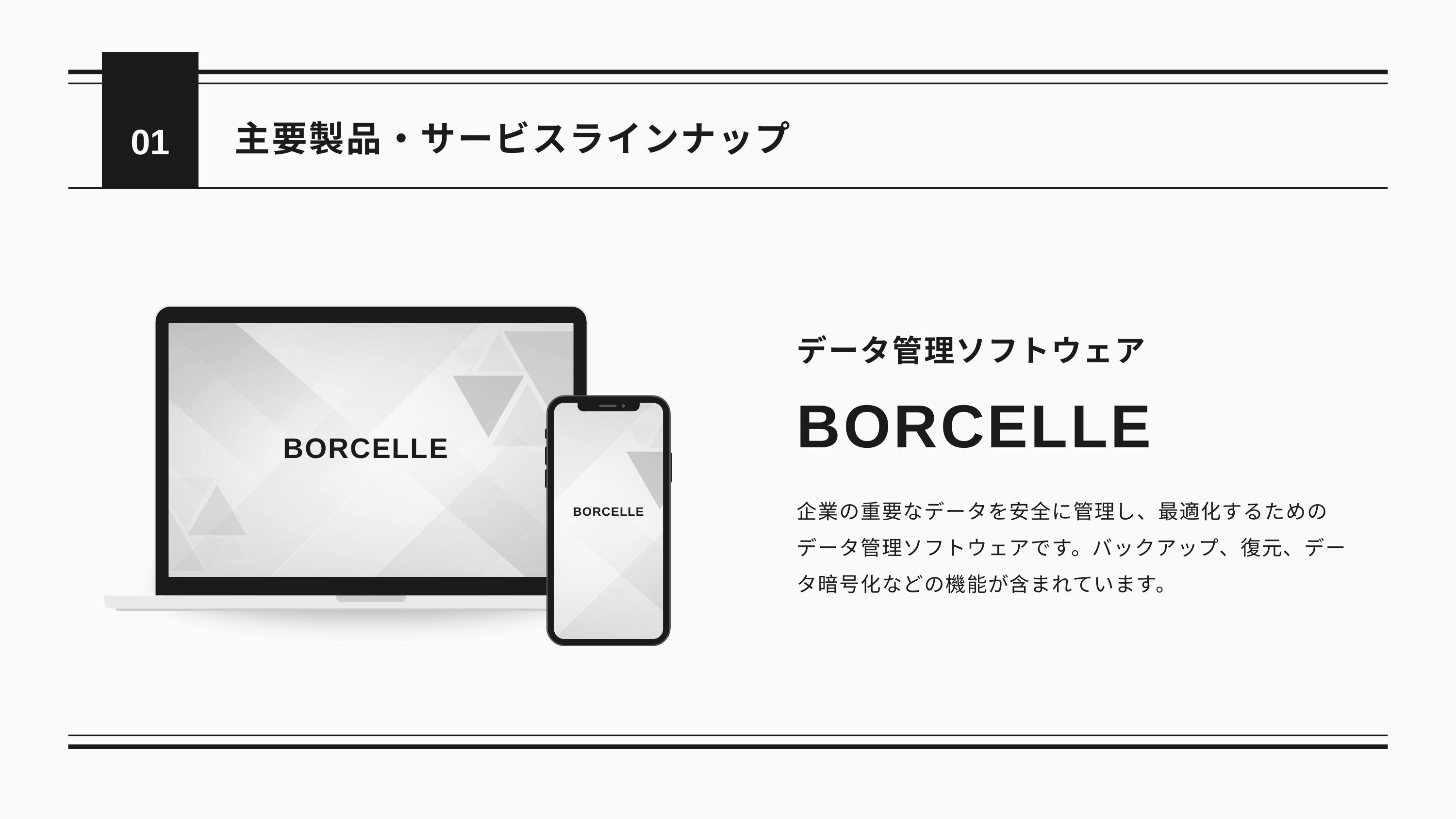

01
主要製品・サービスラインナップ

データ管理ソフトウェア
BORCELLE

BORCELLE
企業の重要なデータを安全に管理し、最適化するためのデータ管理ソフトウェアです。バックアップ、復元、データ暗号化などの機能が含まれています。
BORCELLE